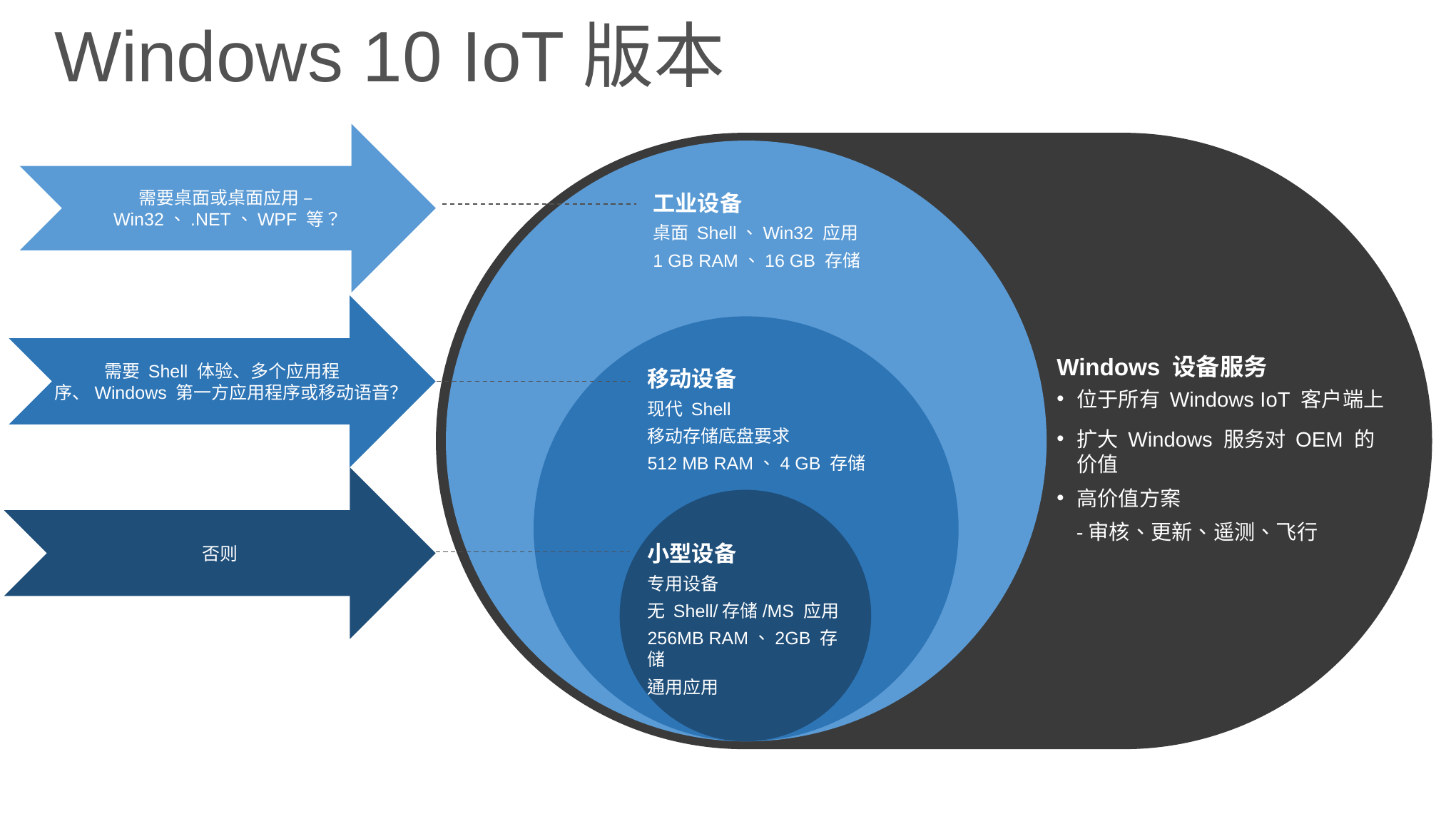

# Windows 10 IoT版本
需要桌面或桌面应用 –
Win32、.NET、WPF 等？

工业设备
桌面 Shell、Win32 应用
1 GB RAM、16 GB 存储
需要 Shell 体验、多个应用程序、Windows 第一方应用程序或移动语音？

Windows 设备服务
位于所有 Windows IoT 客户端上
扩大 Windows 服务对 OEM 的价值
高价值方案
-审核、更新、遥测、飞行
移动设备
现代 Shell
移动存储底盘要求
512 MB RAM、4 GB 存储
否则

小型设备
专用设备
无 Shell/存储/MS 应用
256MB RAM、2GB 存储
通用应用